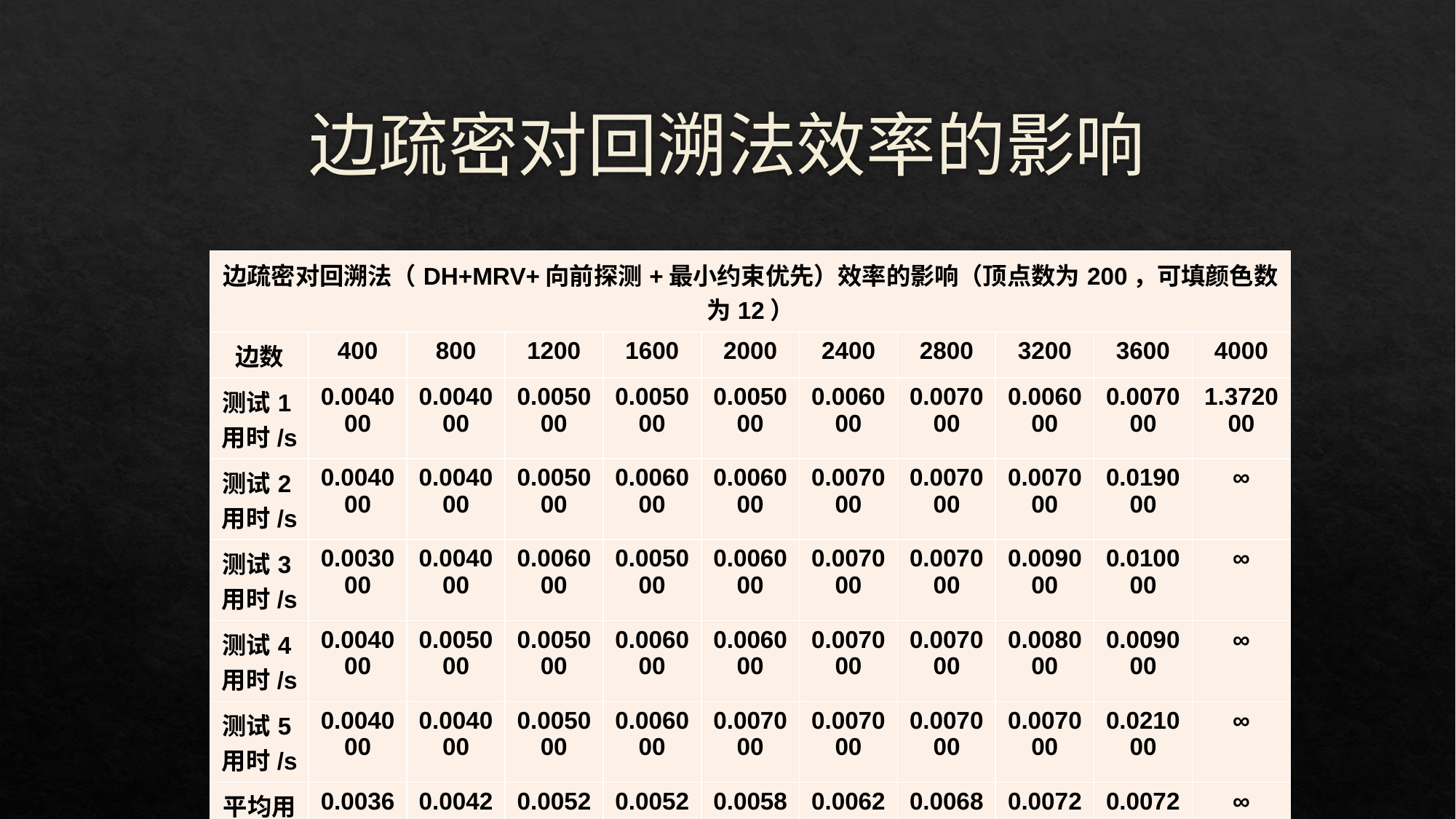

# 边疏密对回溯法效率的影响
| 边疏密对回溯法（DH+MRV+向前探测+最小约束优先）效率的影响（顶点数为200，可填颜色数为12） |  |  |  |  |  |  |  |  |  |  |
| --- | --- | --- | --- | --- | --- | --- | --- | --- | --- | --- |
| 边数 | 400 | 800 | 1200 | 1600 | 2000 | 2400 | 2800 | 3200 | 3600 | 4000 |
| 测试1用时/s | 0.004000 | 0.004000 | 0.005000 | 0.005000 | 0.005000 | 0.006000 | 0.007000 | 0.006000 | 0.007000 | 1.372000 |
| 测试2用时/s | 0.004000 | 0.004000 | 0.005000 | 0.006000 | 0.006000 | 0.007000 | 0.007000 | 0.007000 | 0.019000 | ∞ |
| 测试3用时/s | 0.003000 | 0.004000 | 0.006000 | 0.005000 | 0.006000 | 0.007000 | 0.007000 | 0.009000 | 0.010000 | ∞ |
| 测试4用时/s | 0.004000 | 0.005000 | 0.005000 | 0.006000 | 0.006000 | 0.007000 | 0.007000 | 0.008000 | 0.009000 | ∞ |
| 测试5用时/s | 0.004000 | 0.004000 | 0.005000 | 0.006000 | 0.007000 | 0.007000 | 0.007000 | 0.007000 | 0.021000 | ∞ |
| 平均用时/s | 0.003600 | 0.004200 | 0.005200 | 0.005200 | 0.005800 | 0.006200 | 0.006800 | 0.007200 | 0.007200 | ∞ |